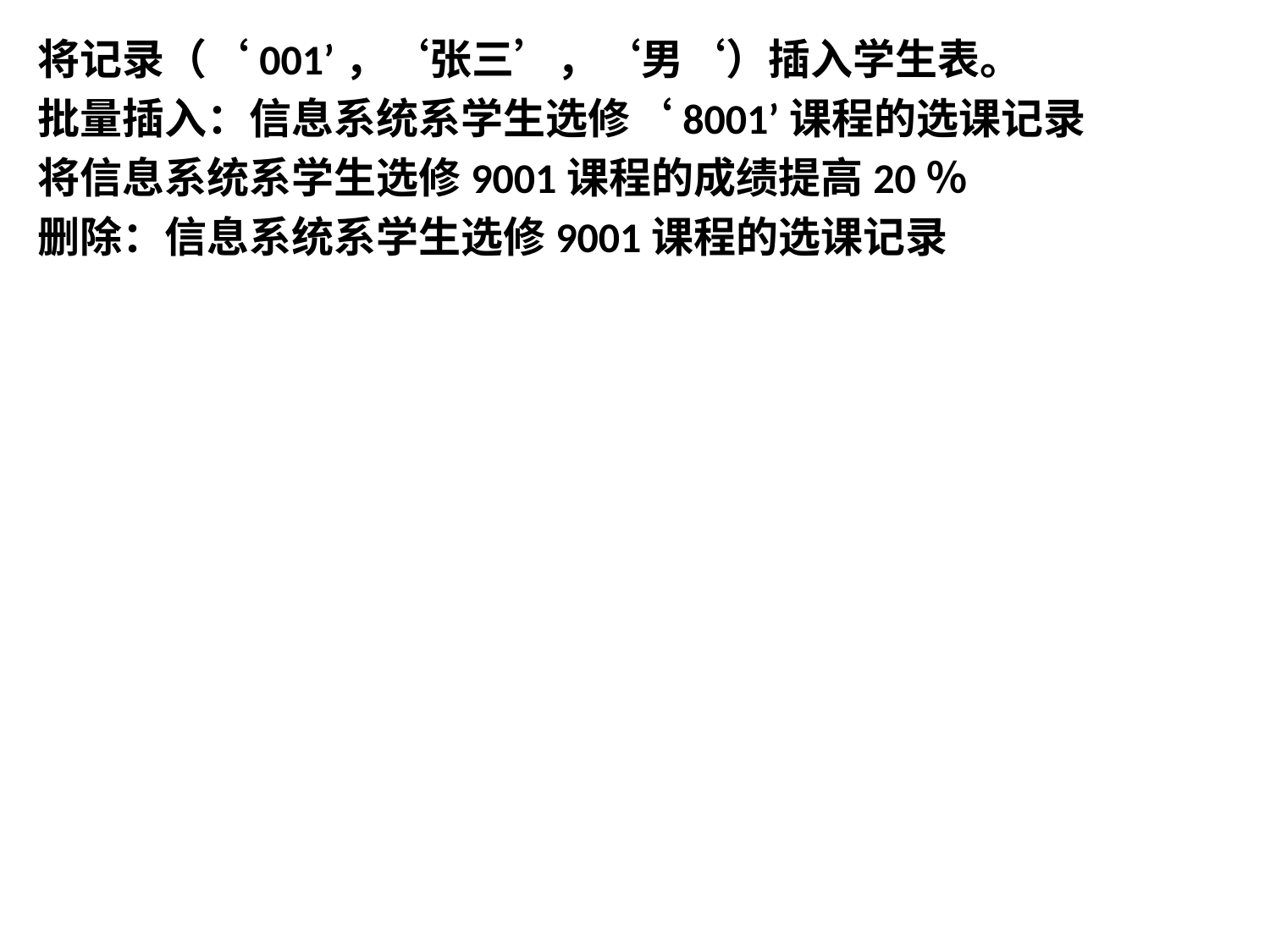

将记录（‘001’，‘张三’，‘男‘）插入学生表。
批量插入：信息系统系学生选修‘8001’课程的选课记录
将信息系统系学生选修9001课程的成绩提高20％
删除：信息系统系学生选修9001课程的选课记录